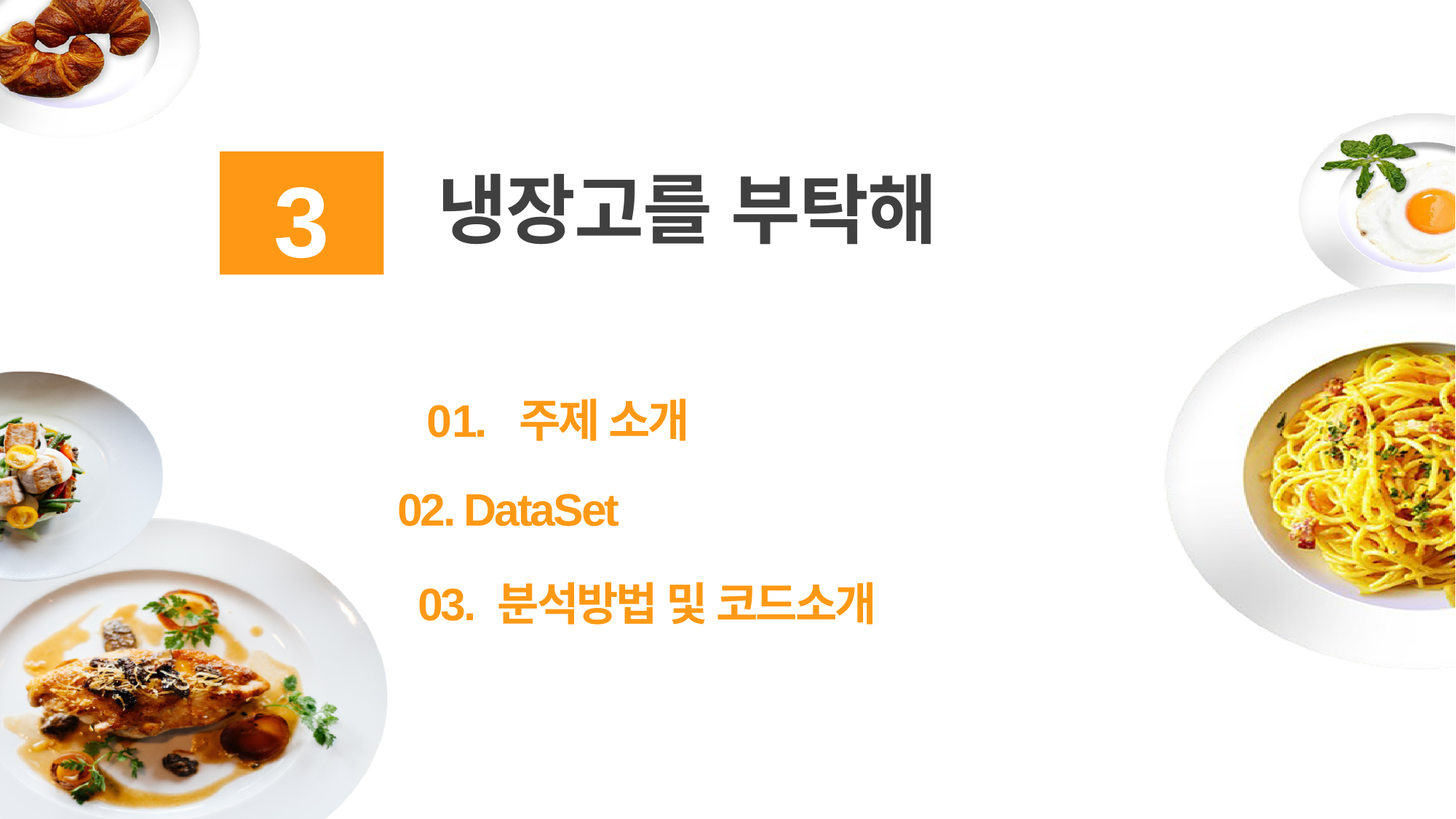

3
냉장고를 부탁해
01.  주제 소개
02. DataSet
03. 분석방법 및 코드소개